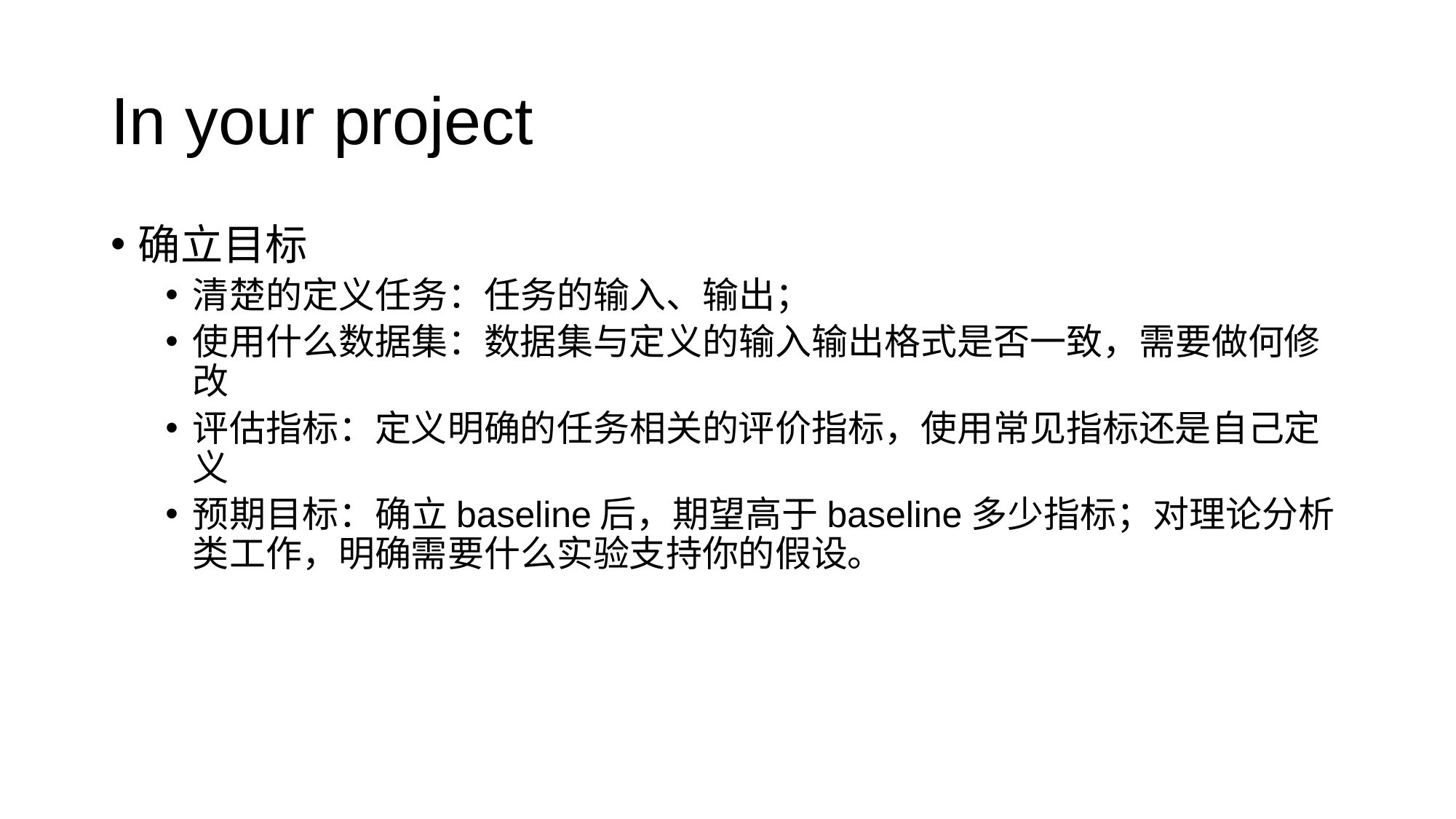

# In your project
确立目标
清楚的定义任务：任务的输入、输出；
使用什么数据集：数据集与定义的输入输出格式是否一致，需要做何修改
评估指标：定义明确的任务相关的评价指标，使用常见指标还是自己定义
预期目标：确立baseline后，期望高于baseline多少指标；对理论分析类工作，明确需要什么实验支持你的假设。